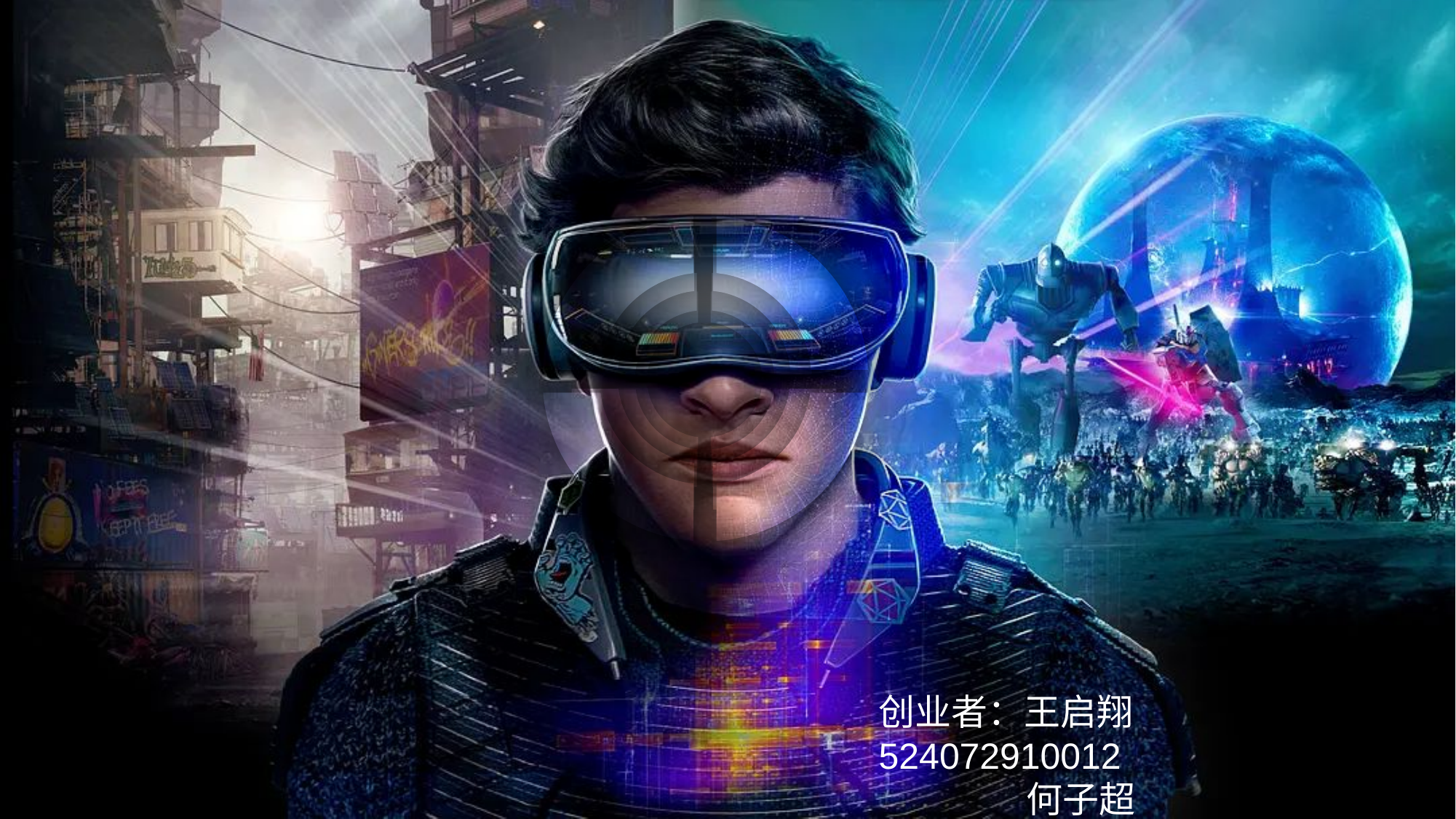

头号玩家走进现实

创业者：王启翔     524072910012
                 何子超    524072910017
创业者：王启翔
                 何子超
Virtual reality